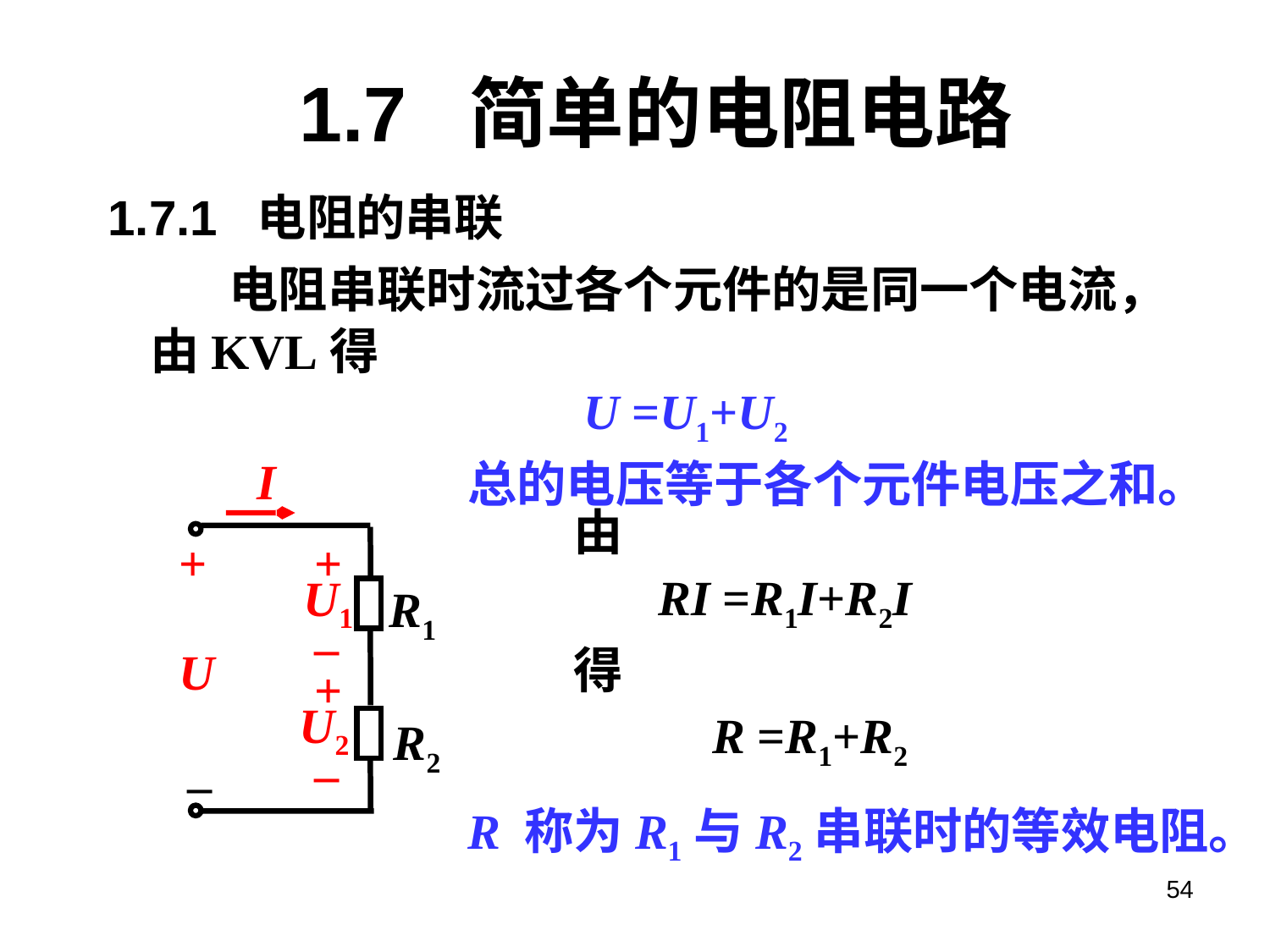

# 1.7  简单的电阻电路
1.7.1  电阻的串联
      电阻串联时流过各个元件的是同一个电流，由KVL得
U =U1+U2
总的电压等于各个元件电压之和。
I

+

+

U1

R1
–

U
+
U2
R2

–
–

由
RI =R1I+R2I
得
R =R1+R2

R 称为R1与R2串联时的等效电阻。

54